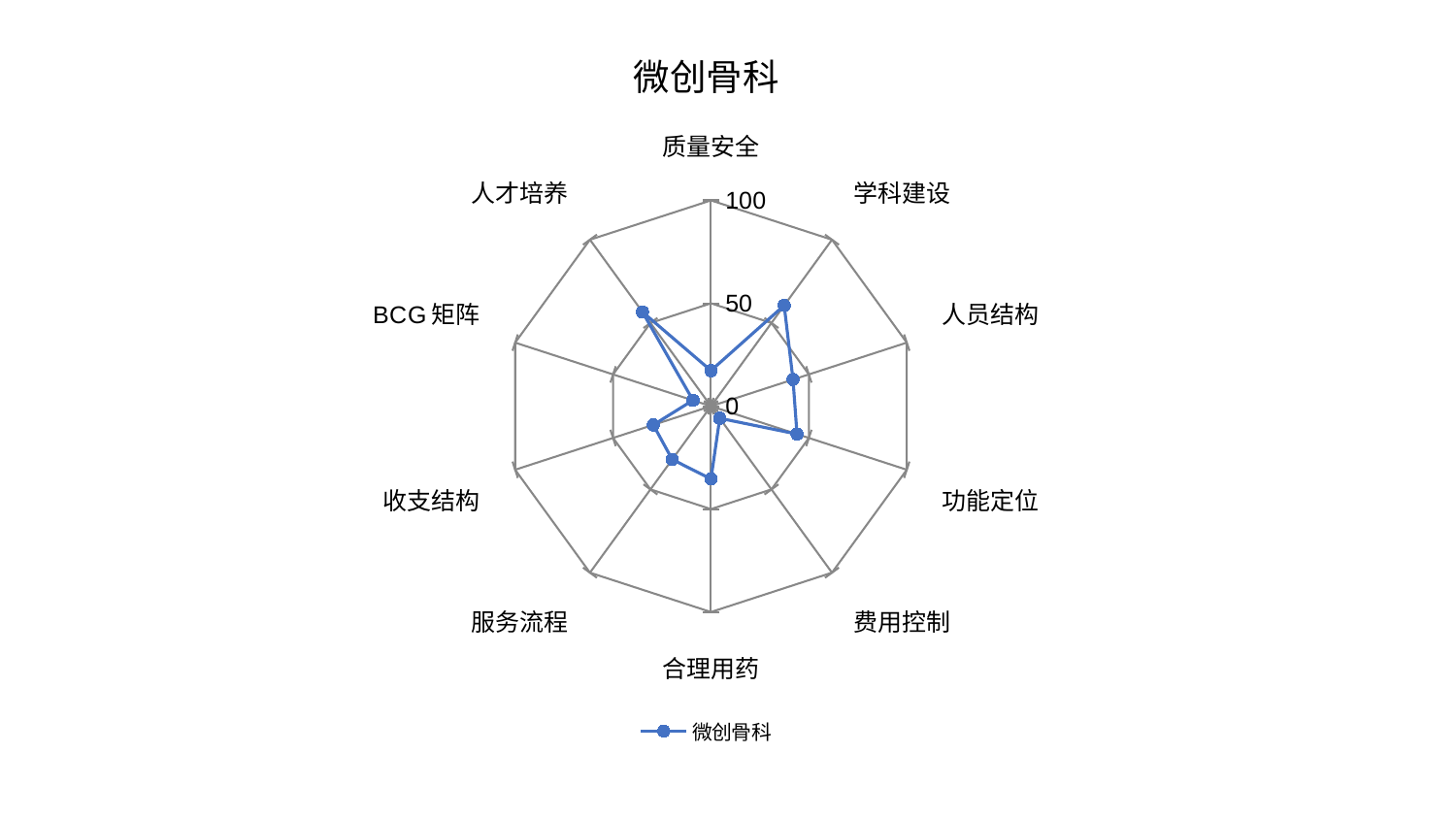

### Chart: 微创骨科

| Category | 微创骨科 |
|---|---|
| 质量安全 | 17.29451751217953 |
| 学科建设 | 60.52541932824534 |
| 人员结构 | 41.909658785376365 |
| 功能定位 | 43.96028965826595 |
| 费用控制 | 7.265012204535394 |
| 合理用药 | 35.33271501885322 |
| 服务流程 | 32.02987585035723 |
| 收支结构 | 29.46236853997179 |
| BCG矩阵 | 9.194917155108605 |
| 人才培养 | 56.59984796633608 |
154